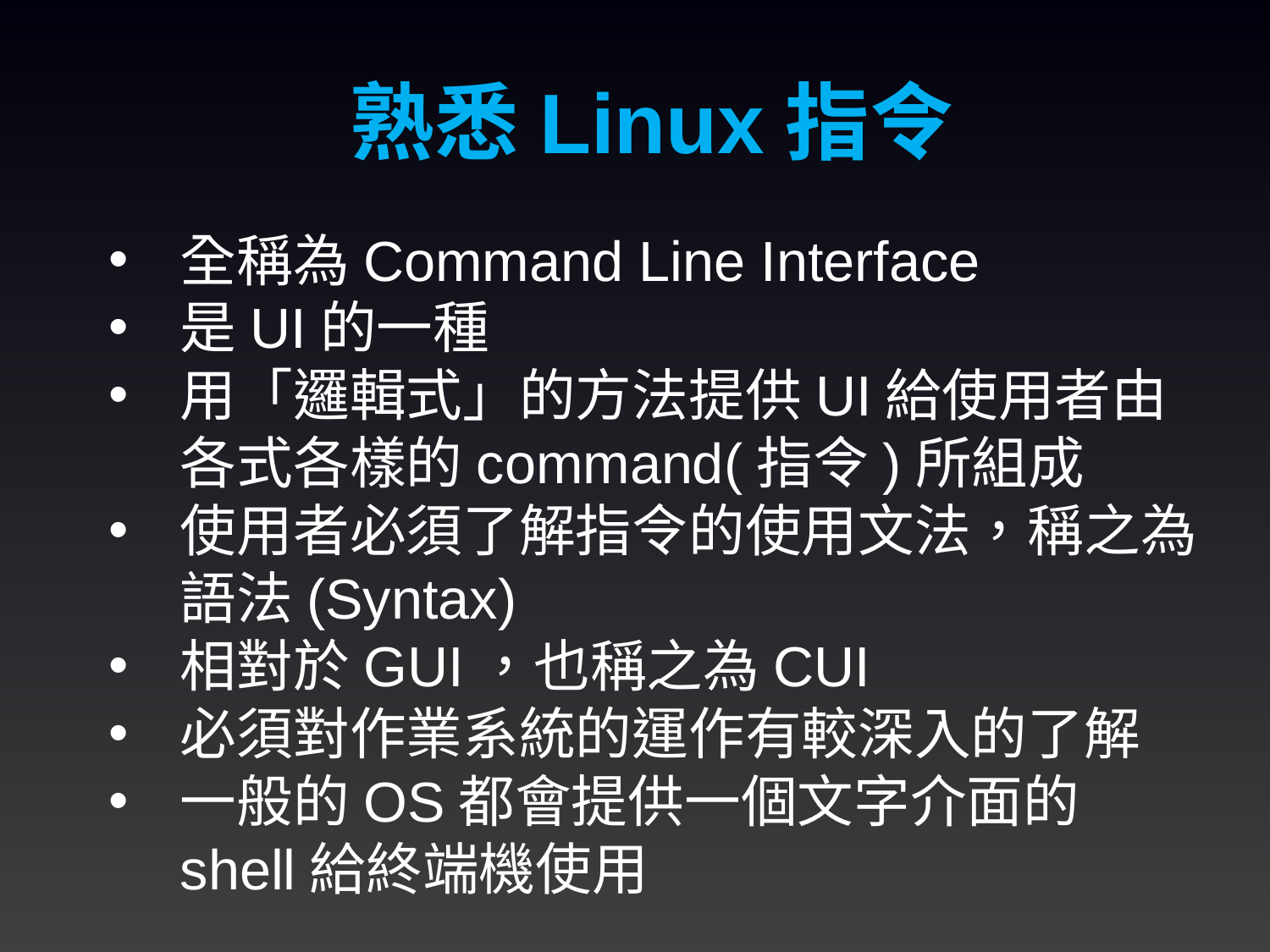

熟悉Linux指令
全稱為Command Line Interface
是UI的一種
用「邏輯式」的方法提供UI給使用者由各式各樣的command(指令)所組成
使用者必須了解指令的使用文法，稱之為語法(Syntax)
相對於GUI，也稱之為CUI
必須對作業系統的運作有較深入的了解
一般的OS都會提供一個文字介面的shell給終端機使用